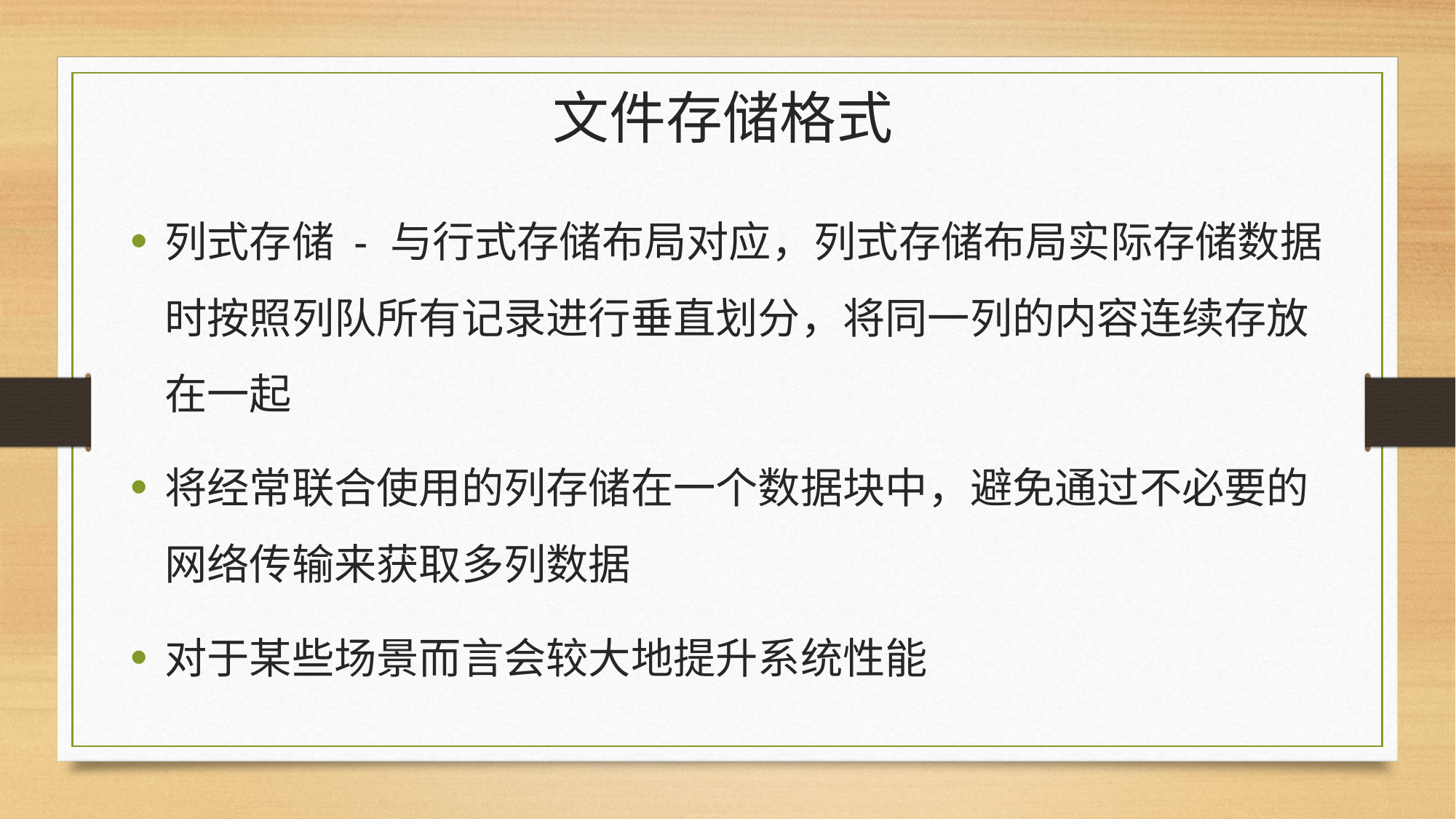

# 文件存储格式
列式存储 - 与行式存储布局对应，列式存储布局实际存储数据时按照列队所有记录进行垂直划分，将同一列的内容连续存放在一起
将经常联合使用的列存储在一个数据块中，避免通过不必要的网络传输来获取多列数据
对于某些场景而言会较大地提升系统性能